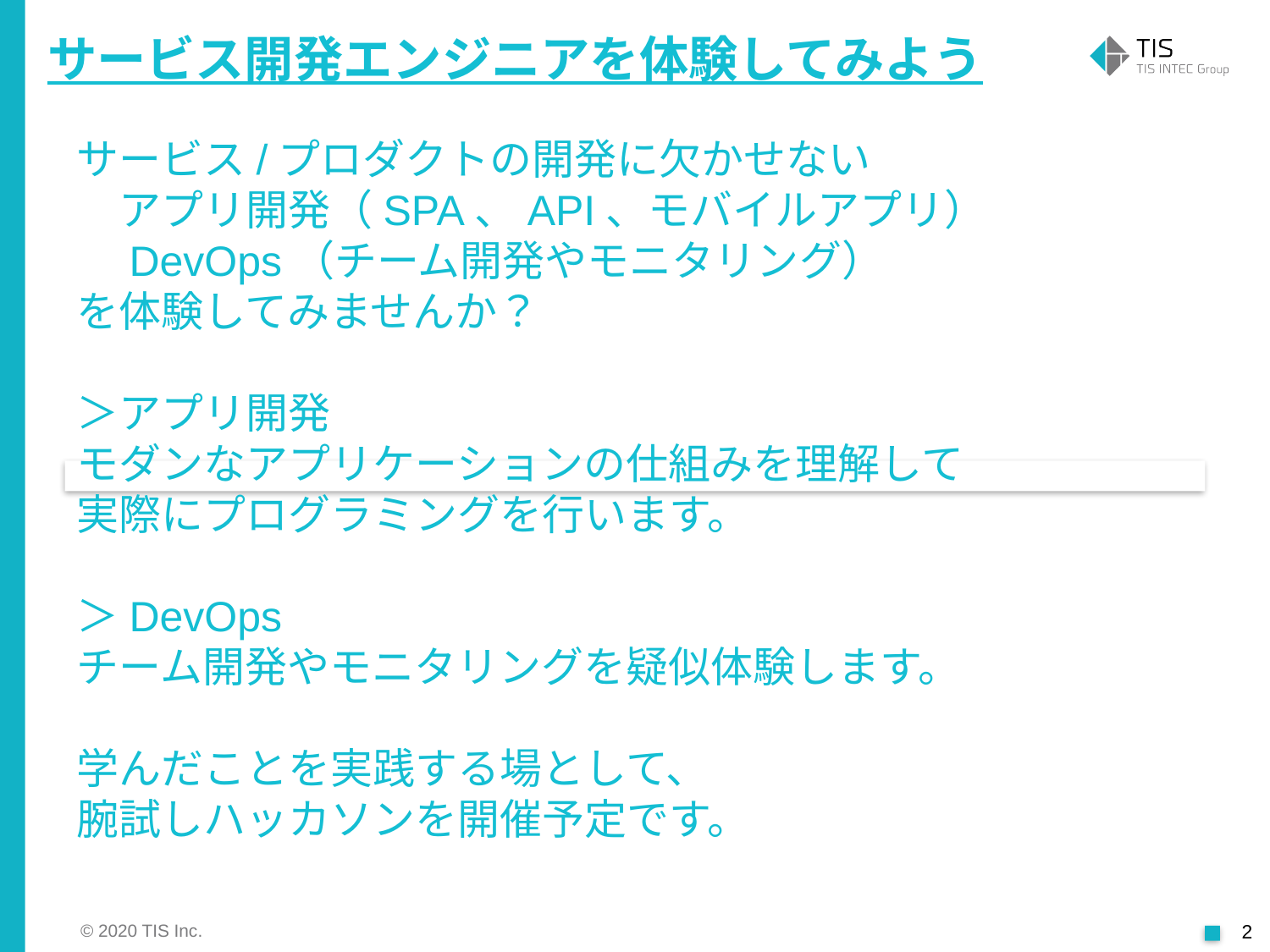

サービス開発エンジニアを体験してみよう
サービス/プロダクトの開発に欠かせない
　アプリ開発（SPA、API、モバイルアプリ）
　DevOps（チーム開発やモニタリング）
を体験してみませんか？

＞アプリ開発
モダンなアプリケーションの仕組みを理解して
実際にプログラミングを行います。

＞DevOps
チーム開発やモニタリングを疑似体験します。

学んだことを実践する場として、
腕試しハッカソンを開催予定です。